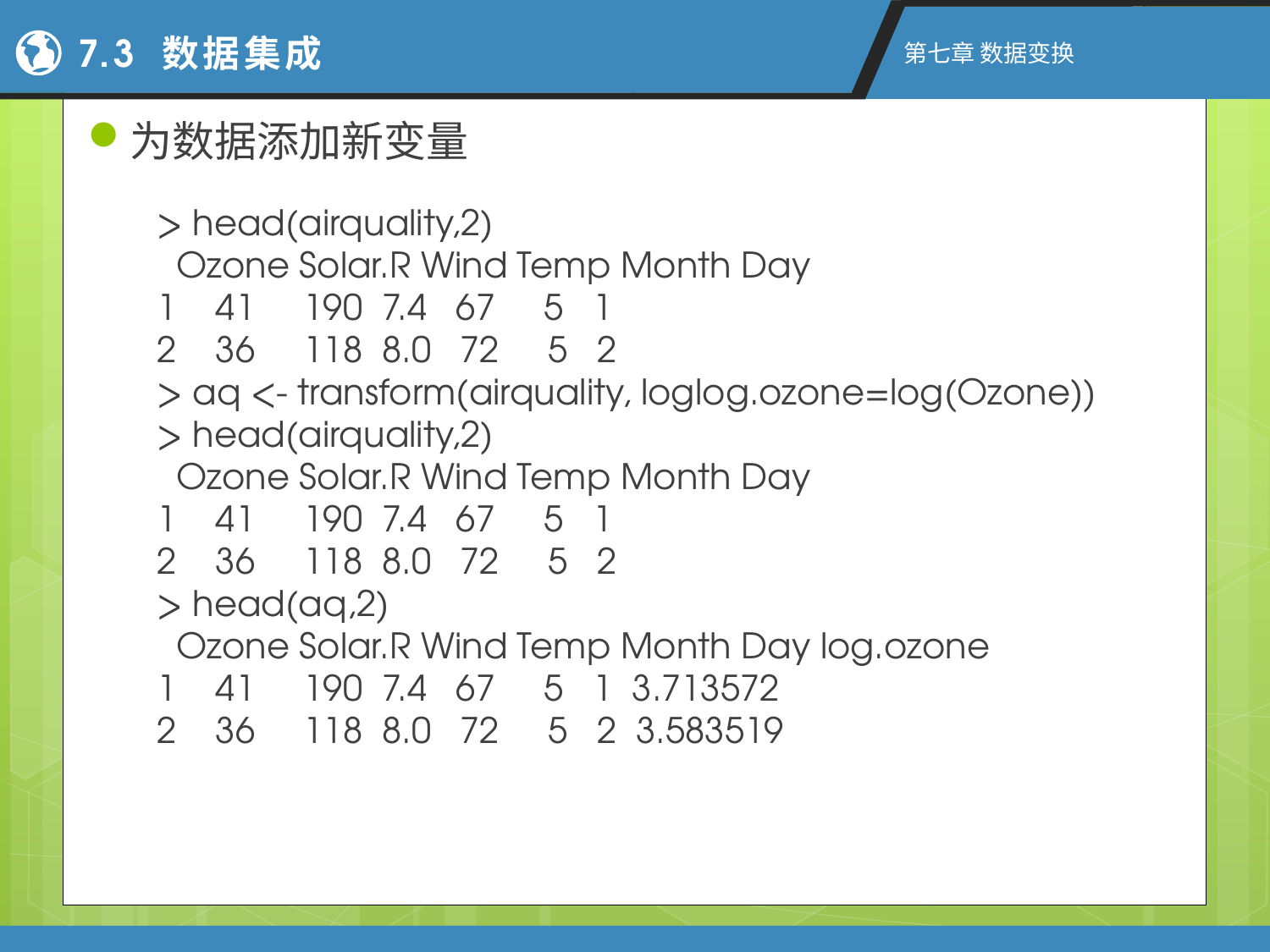

7.3 数据集成

第七章 数据变换
为数据添加新变量
> head(airquality,2)
  Ozone Solar.R Wind Temp Month Day
1    41     190  7.4   67     5   1
2    36     118  8.0   72     5   2
> aq <- transform(airquality, loglog.ozone=log(Ozone))
> head(airquality,2)
  Ozone Solar.R Wind Temp Month Day
1    41     190  7.4   67     5   1
2    36     118  8.0   72     5   2
> head(aq,2)
  Ozone Solar.R Wind Temp Month Day log.ozone
1    41     190  7.4   67     5   1  3.713572
2    36     118  8.0   72     5   2  3.583519